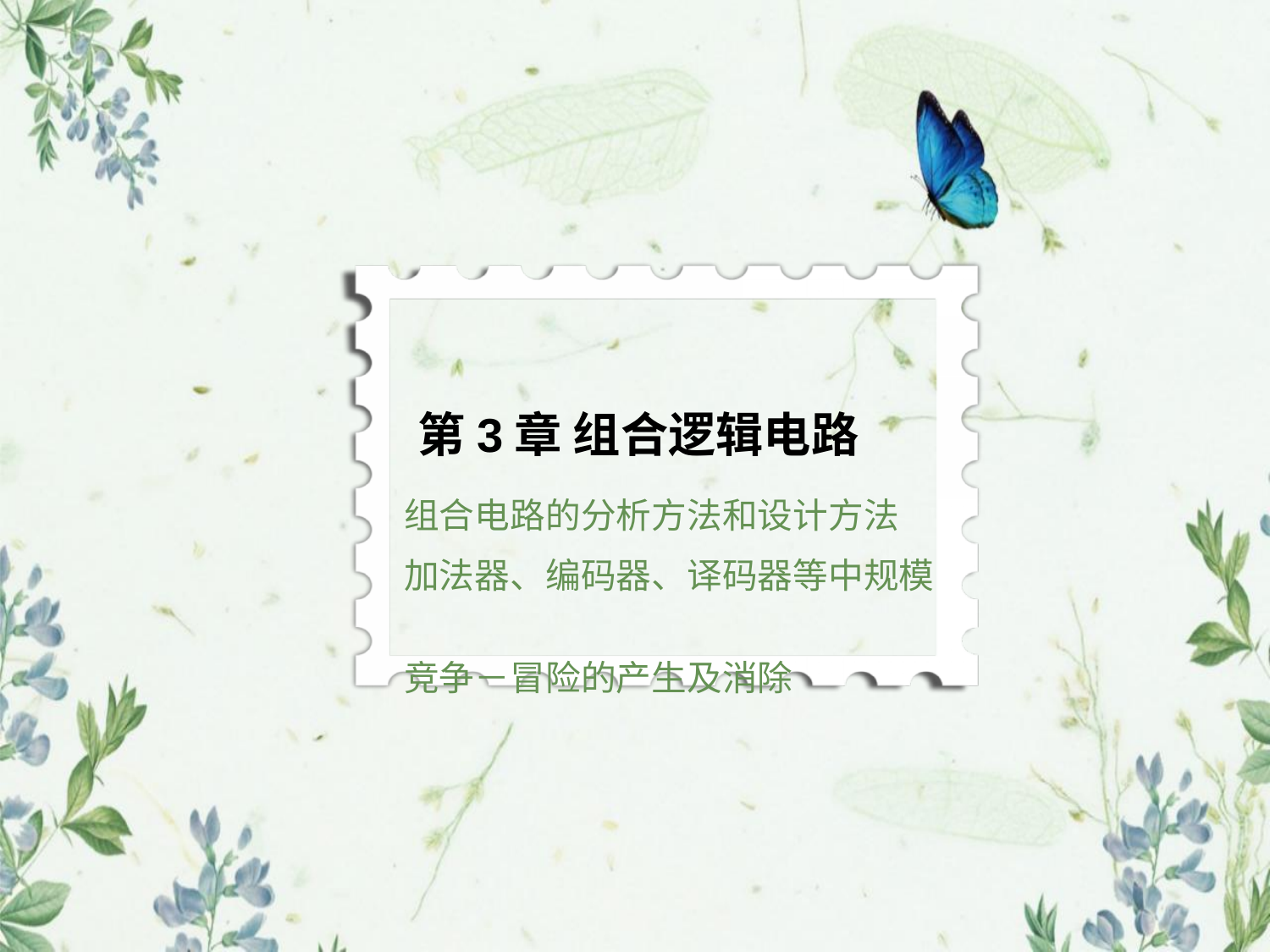

# 第3章 组合逻辑电路
组合电路的分析方法和设计方法
加法器、编码器、译码器等中规模
竞争－冒险的产生及消除